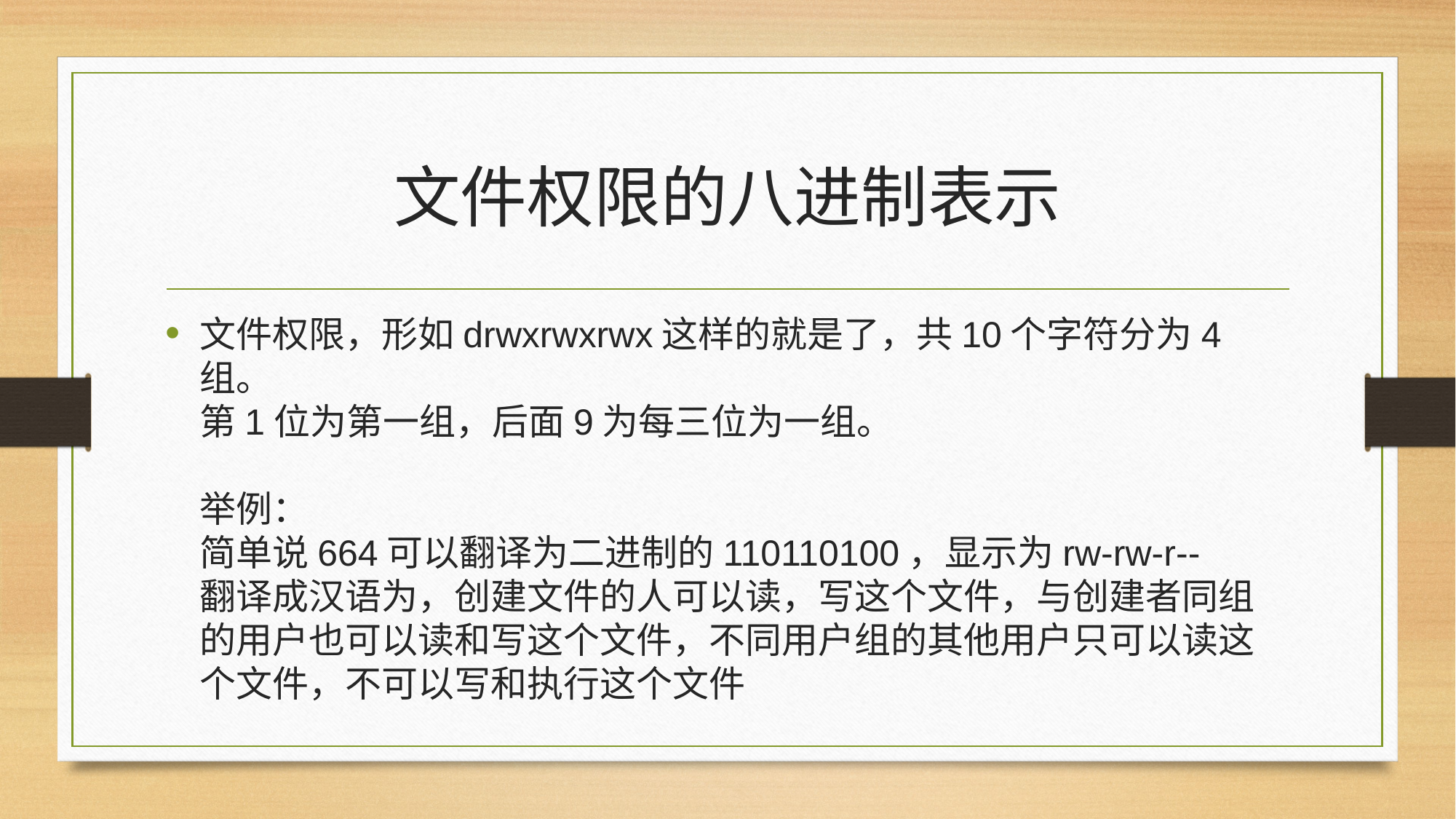

# 文件权限的八进制表示
文件权限，形如drwxrwxrwx这样的就是了，共10个字符分为4组。
第1位为第一组，后面9为每三位为一组。
举例：
简单说664可以翻译为二进制的110110100，显示为rw-rw-r--
翻译成汉语为，创建文件的人可以读，写这个文件，与创建者同组的用户也可以读和写这个文件，不同用户组的其他用户只可以读这个文件，不可以写和执行这个文件